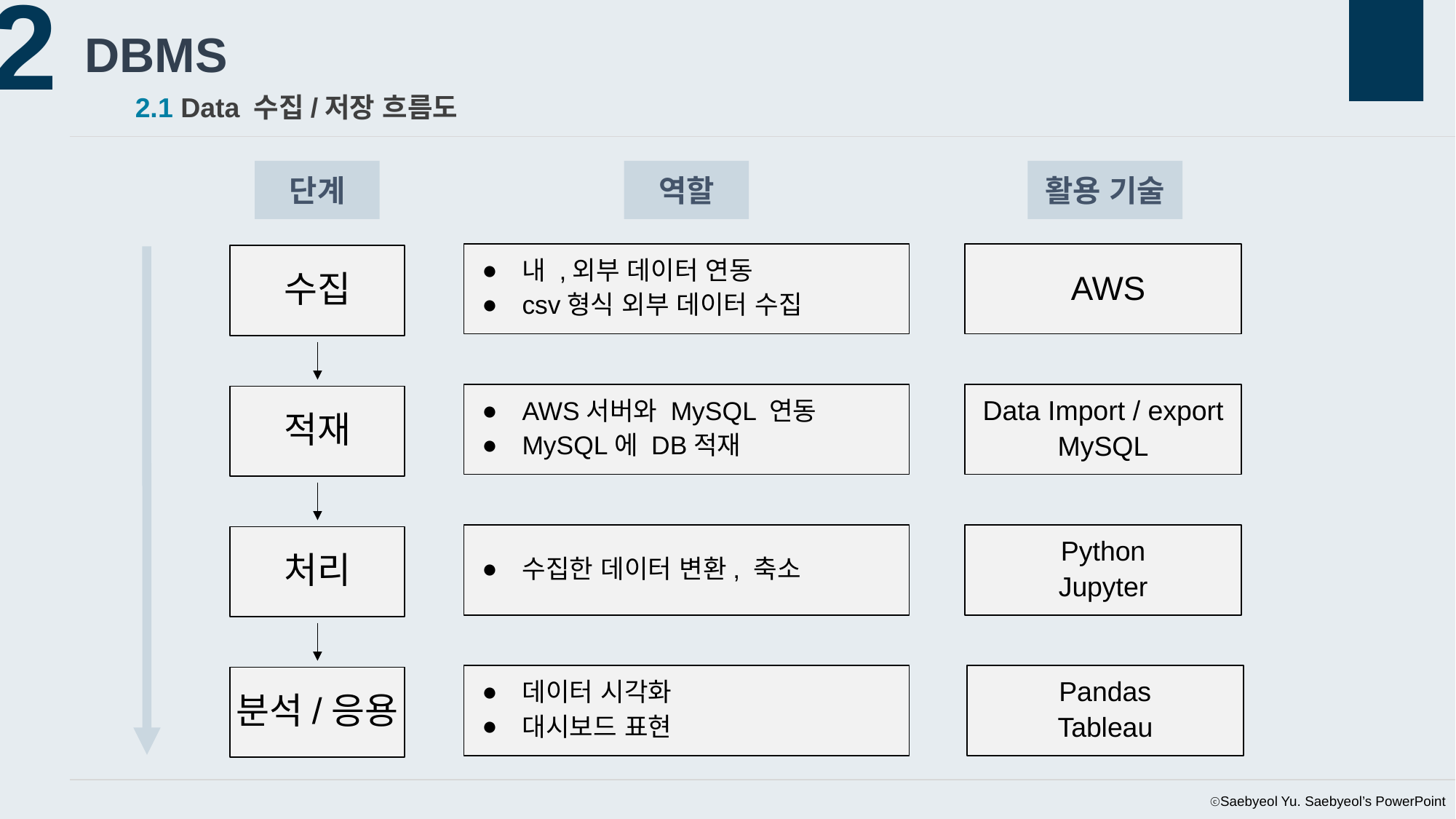

DBMS
2.1 Data 수집/저장 흐름도
단계
역할
활용 기술
내 ,외부 데이터 연동

csv형식 외부 데이터 수집
 AWS
수집
Data Import / export

MySQL
AWS서버와 MySQL 연동

MySQL에 DB적재
적재
수집한 데이터 변환, 축소
Python

Jupyter
처리
데이터 시각화

대시보드 표현
Pandas

Tableau
분석/응용